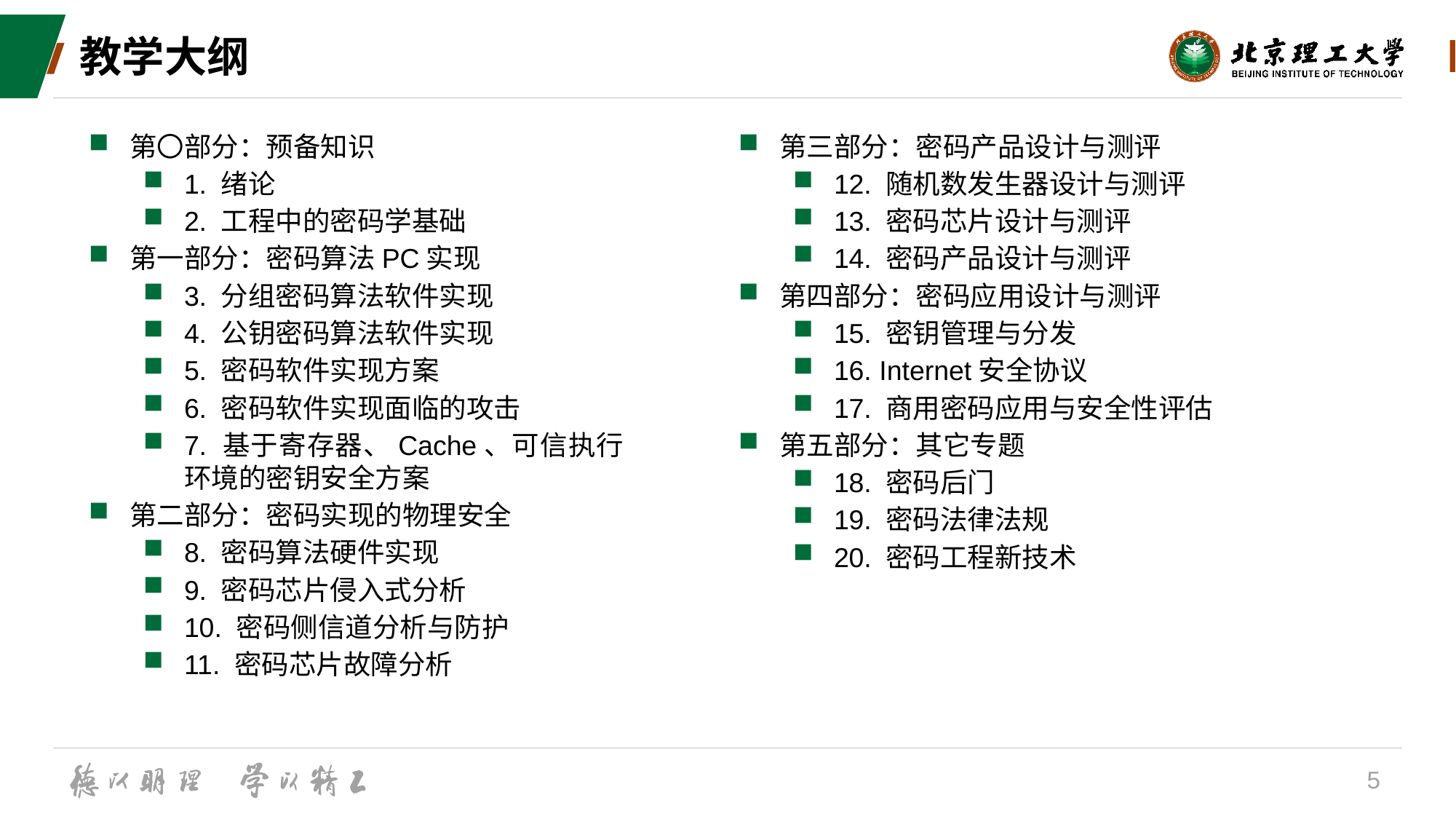

# 教学大纲
第〇部分：预备知识
1. 绪论
2. 工程中的密码学基础
第一部分：密码算法PC实现
3. 分组密码算法软件实现
4. 公钥密码算法软件实现
5. 密码软件实现方案
6. 密码软件实现面临的攻击
7. 基于寄存器、Cache、可信执行环境的密钥安全方案
第二部分：密码实现的物理安全
8. 密码算法硬件实现
9. 密码芯片侵入式分析
10. 密码侧信道分析与防护
11. 密码芯片故障分析
第三部分：密码产品设计与测评
12. 随机数发生器设计与测评
13. 密码芯片设计与测评
14. 密码产品设计与测评
第四部分：密码应用设计与测评
15. 密钥管理与分发
16. Internet安全协议
17. 商用密码应用与安全性评估
第五部分：其它专题
18. 密码后门
19. 密码法律法规
20. 密码工程新技术